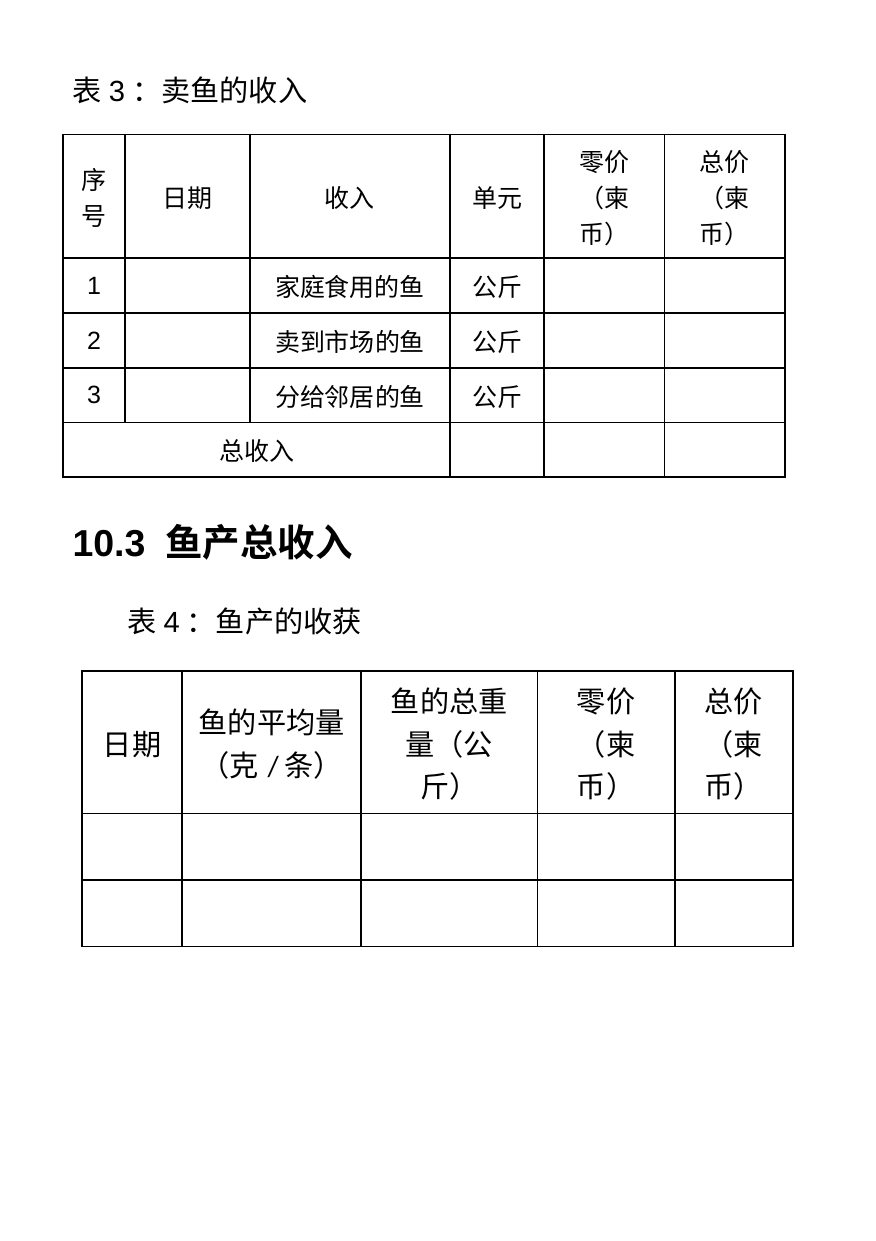

表3：卖鱼的收入
| 序号 | 日期 | 收入 | 单元 | 零价（柬币） | 总价（柬币） |
| --- | --- | --- | --- | --- | --- |
| 1 |  | 家庭食用的鱼 | 公斤 |  |  |
| 2 |  | 卖到市场的鱼 | 公斤 |  |  |
| 3 |  | 分给邻居的鱼 | 公斤 |  |  |
| 总收入 |  |  |  |  |  |
10.3 鱼产总收入
表4：鱼产的收获
| 日期 | 鱼的平均量 （克/条） | 鱼的总重量（公斤） | 零价（柬币） | 总价（柬币） |
| --- | --- | --- | --- | --- |
|  |  |  |  |  |
|  |  |  |  |  |